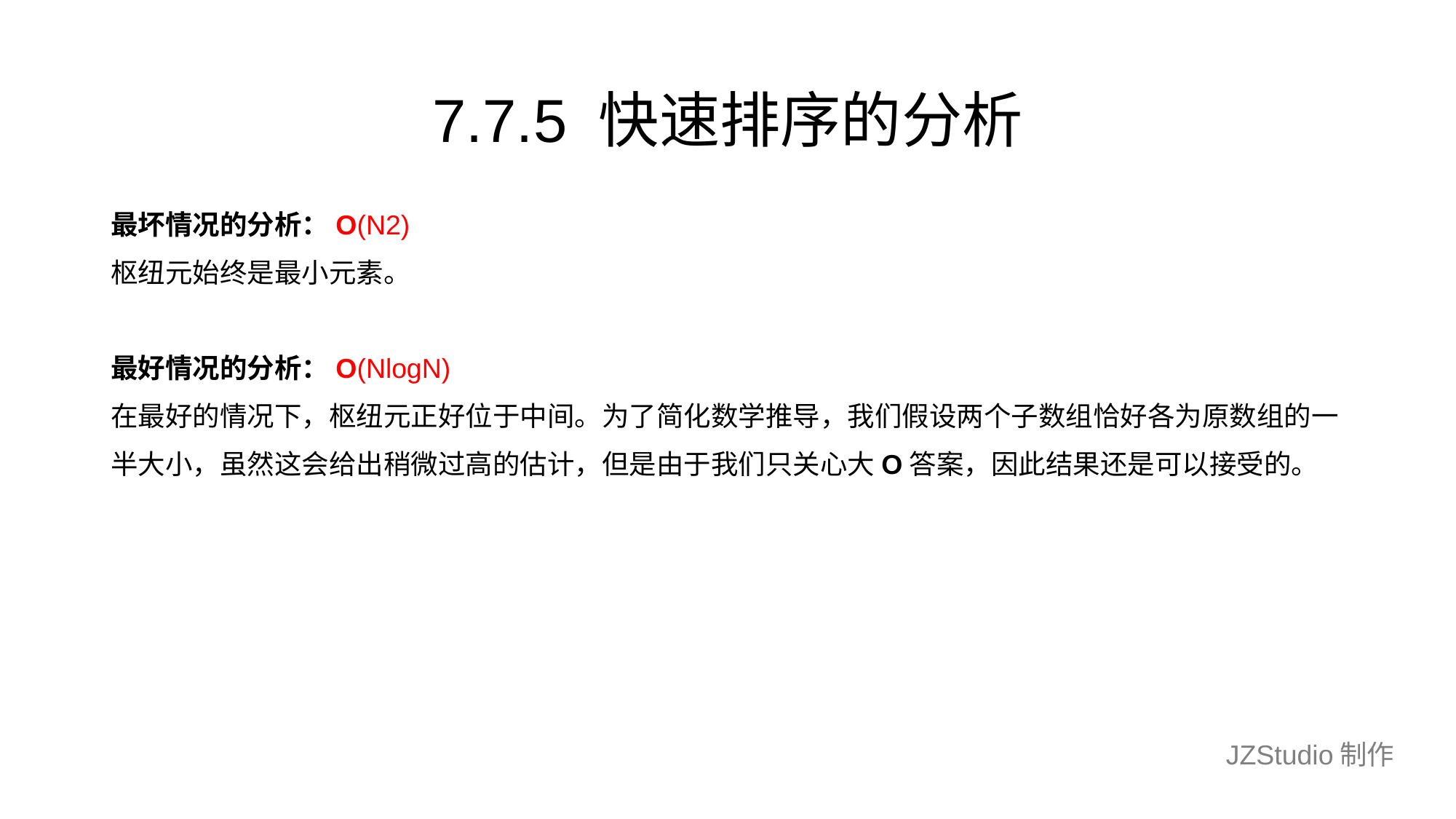

# 7.7.5 快速排序的分析
最坏情况的分析：O(N2)
枢纽元始终是最小元素。

最好情况的分析：O(NlogN)
在最好的情况下，枢纽元正好位于中间。为了简化数学推导，我们假设两个子数组恰好各为原数组的一
半大小，虽然这会给出稍微过高的估计，但是由于我们只关心大O答案，因此结果还是可以接受的。